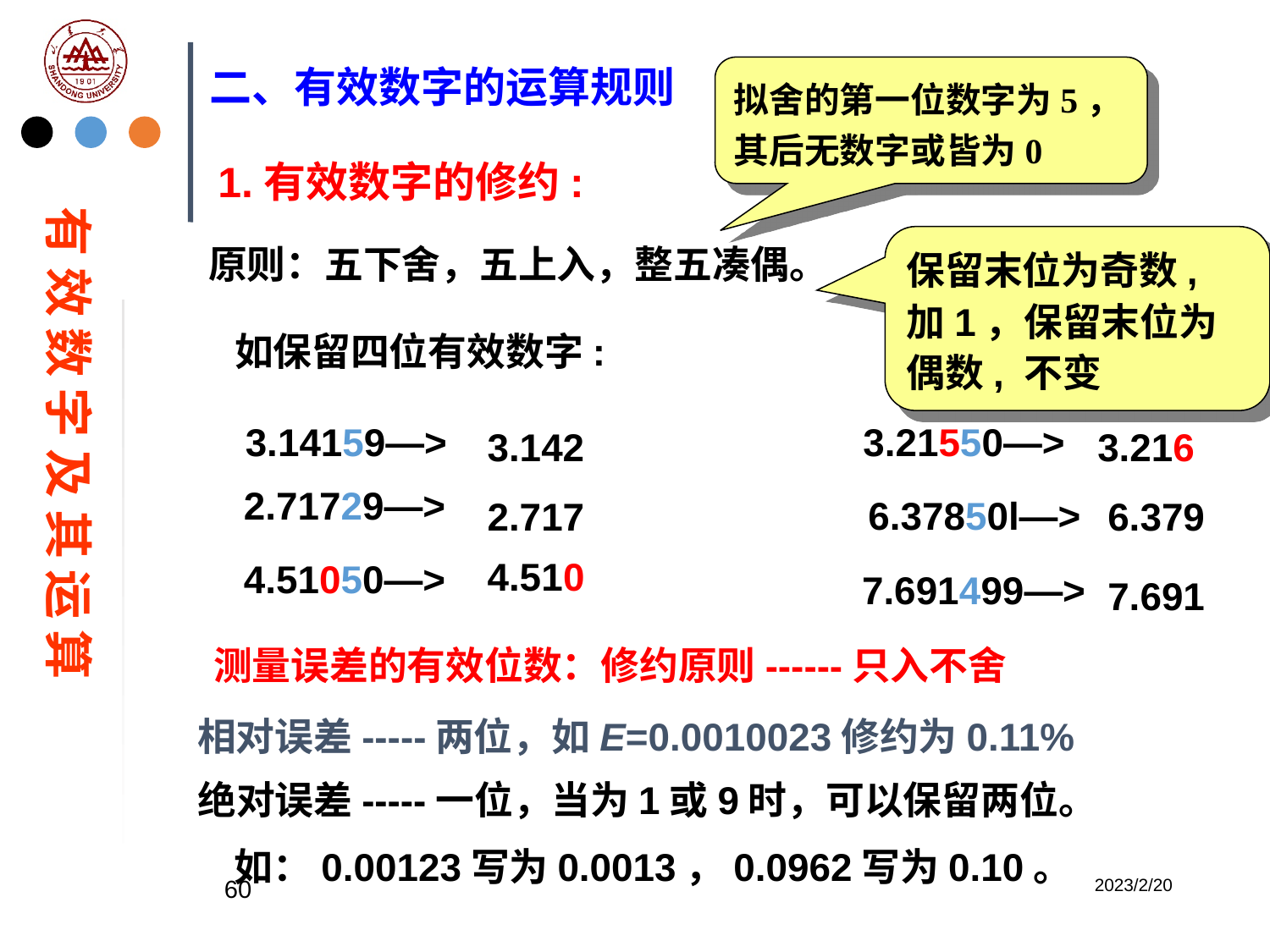

二、有效数字的运算规则
拟舍的第一位数字为5，其后无数字或皆为0
1.有效数字的修约:
有 效 数 字 及 其 运 算
保留末位为奇数, 加1，保留末位为偶数, 不变
原则：五下舍，五上入，整五凑偶。
如保留四位有效数字:
3.14159—>
3.21550—>
2.71729—>
6.37850l—>
4.51050—>
7.691499—>
3.142
3.216
2.717
6.379
4.510
7.691
测量误差的有效位数：修约原则------只入不舍
相对误差-----两位，如E=0.0010023修约为0.11%
绝对误差-----一位，当为1或9时，可以保留两位。
如：0.00123写为0.0013，0.0962写为0.10。
60
2023/2/20